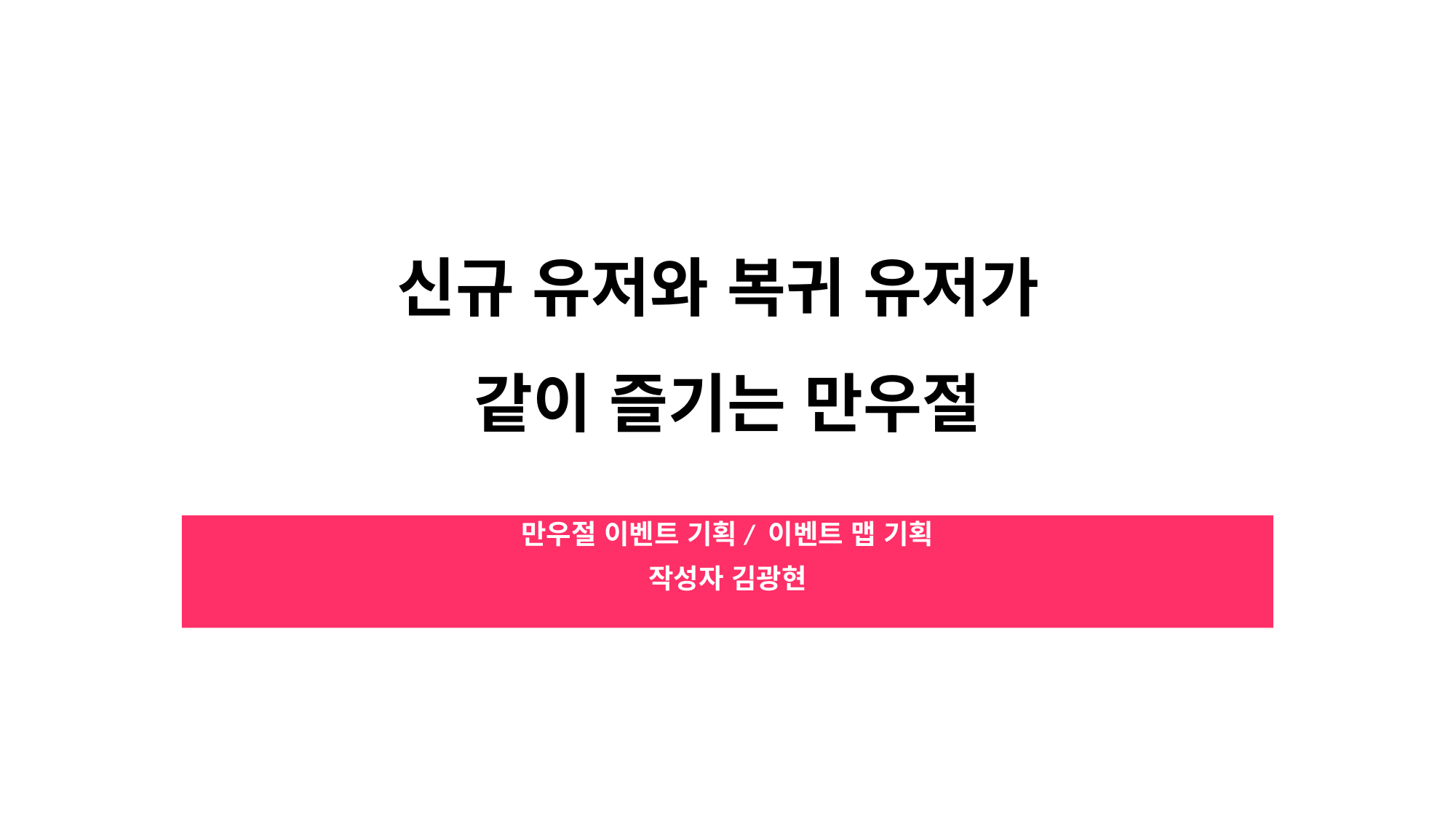

# 신규 유저와 복귀 유저가 같이 즐기는 만우절
만우절 이벤트 기획/ 이벤트 맵 기획
작성자 김광현